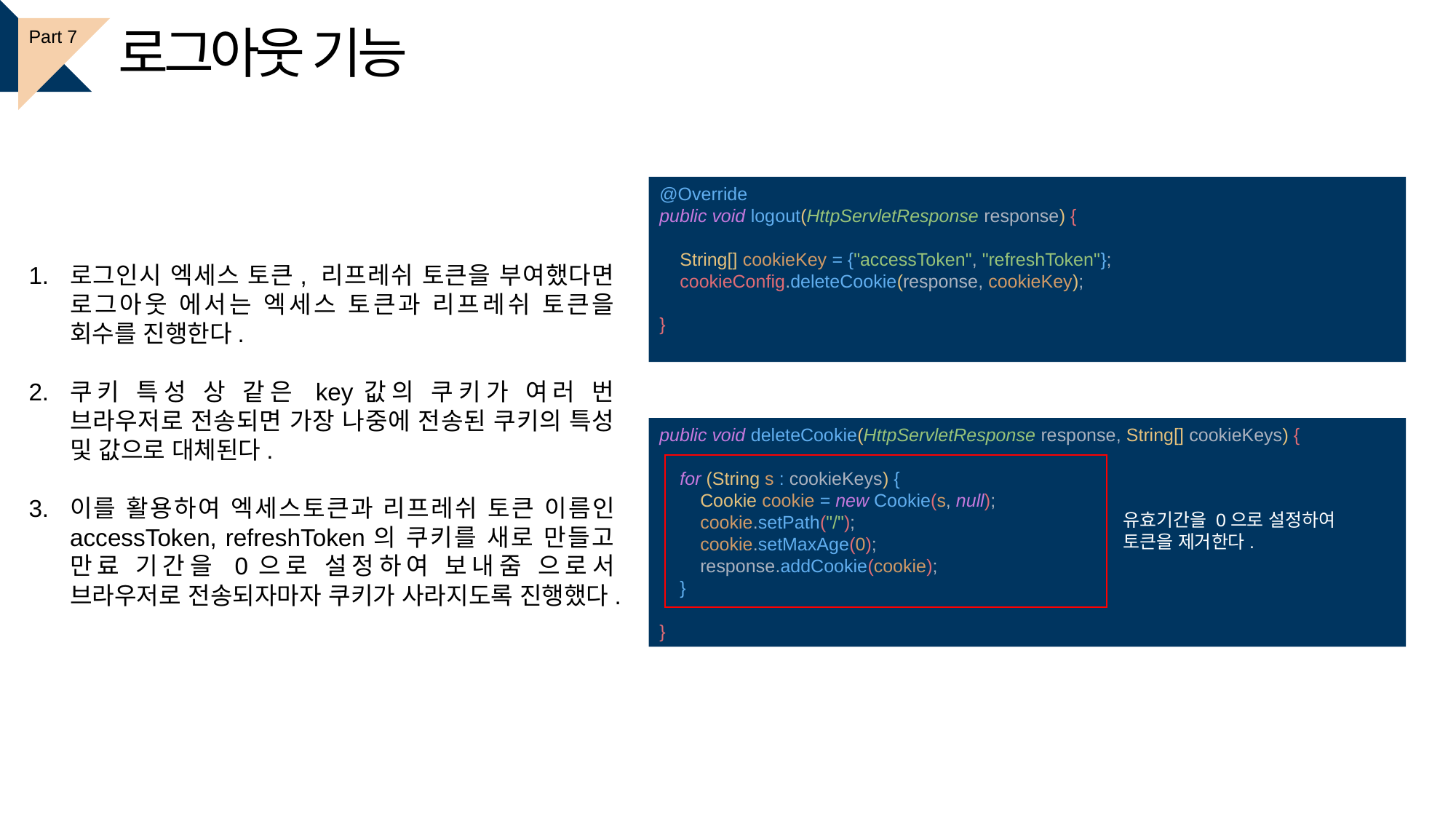

로그아웃 기능

Part 7

@Override
public void logout(HttpServletResponse response) {
    String[] cookieKey = {"accessToken", "refreshToken"};
    cookieConfig.deleteCookie(response, cookieKey);
}
로그인시 엑세스 토큰, 리프레쉬 토큰을 부여했다면 로그아웃 에서는 엑세스 토큰과 리프레쉬 토큰을 회수를 진행한다.

쿠키 특성 상 같은 key값의 쿠키가 여러 번 브라우저로 전송되면 가장 나중에 전송된 쿠키의 특성 및 값으로 대체된다.

이를 활용하여 엑세스토큰과 리프레쉬 토큰 이름인 accessToken, refreshToken의 쿠키를 새로 만들고 만료 기간을 0으로 설정하여 보내줌 으로서 브라우저로 전송되자마자 쿠키가 사라지도록 진행했다.
public void deleteCookie(HttpServletResponse response, String[] cookieKeys) {
    for (String s : cookieKeys) {
        Cookie cookie = new Cookie(s, null);
        cookie.setPath("/");
        cookie.setMaxAge(0);
        response.addCookie(cookie);
    }
}

유효기간을 0으로 설정하여
토큰을 제거한다.